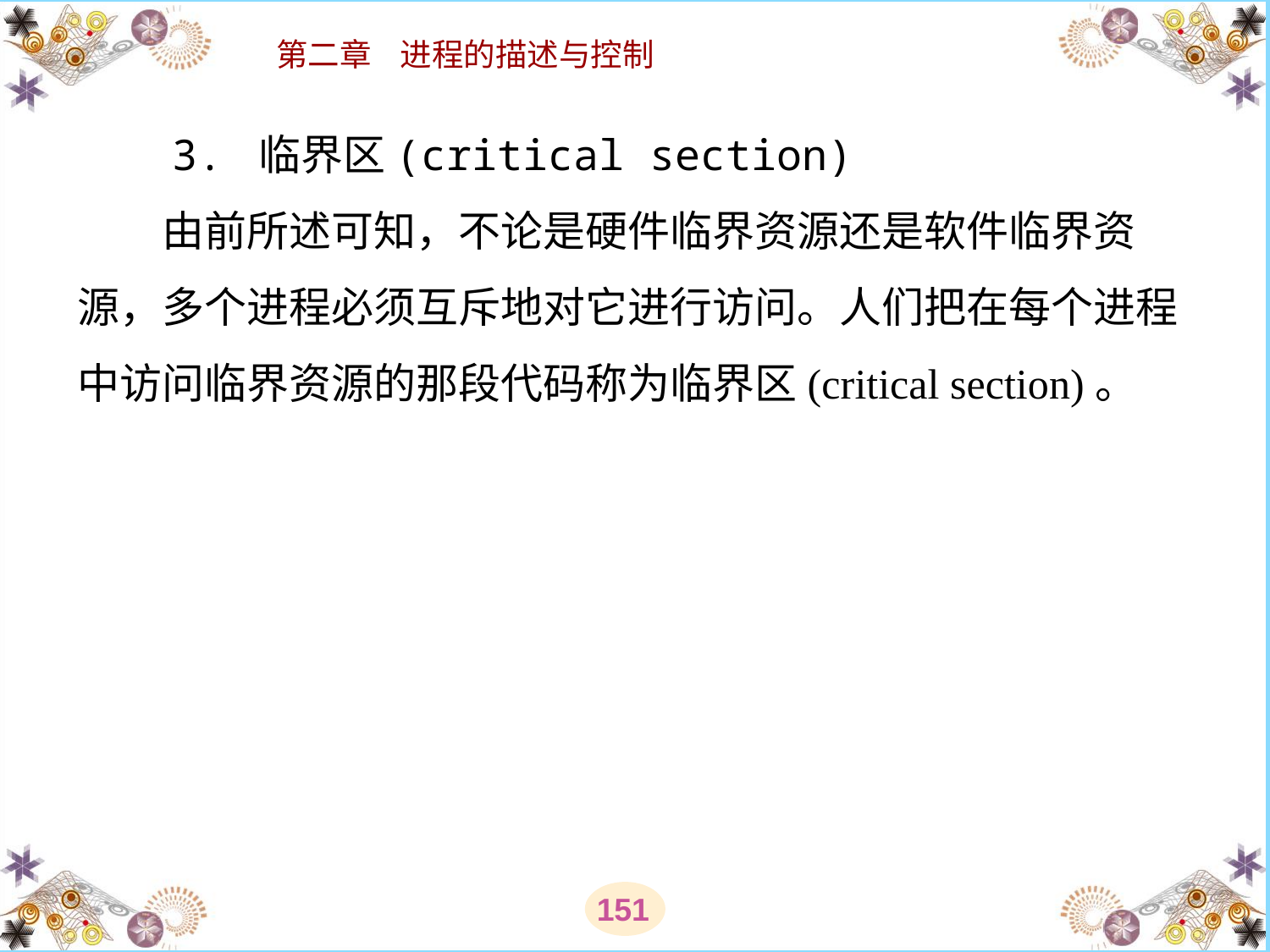

# 3. 临界区(critical section) 　　由前所述可知，不论是硬件临界资源还是软件临界资源，多个进程必须互斥地对它进行访问。人们把在每个进程中访问临界资源的那段代码称为临界区(critical section)。